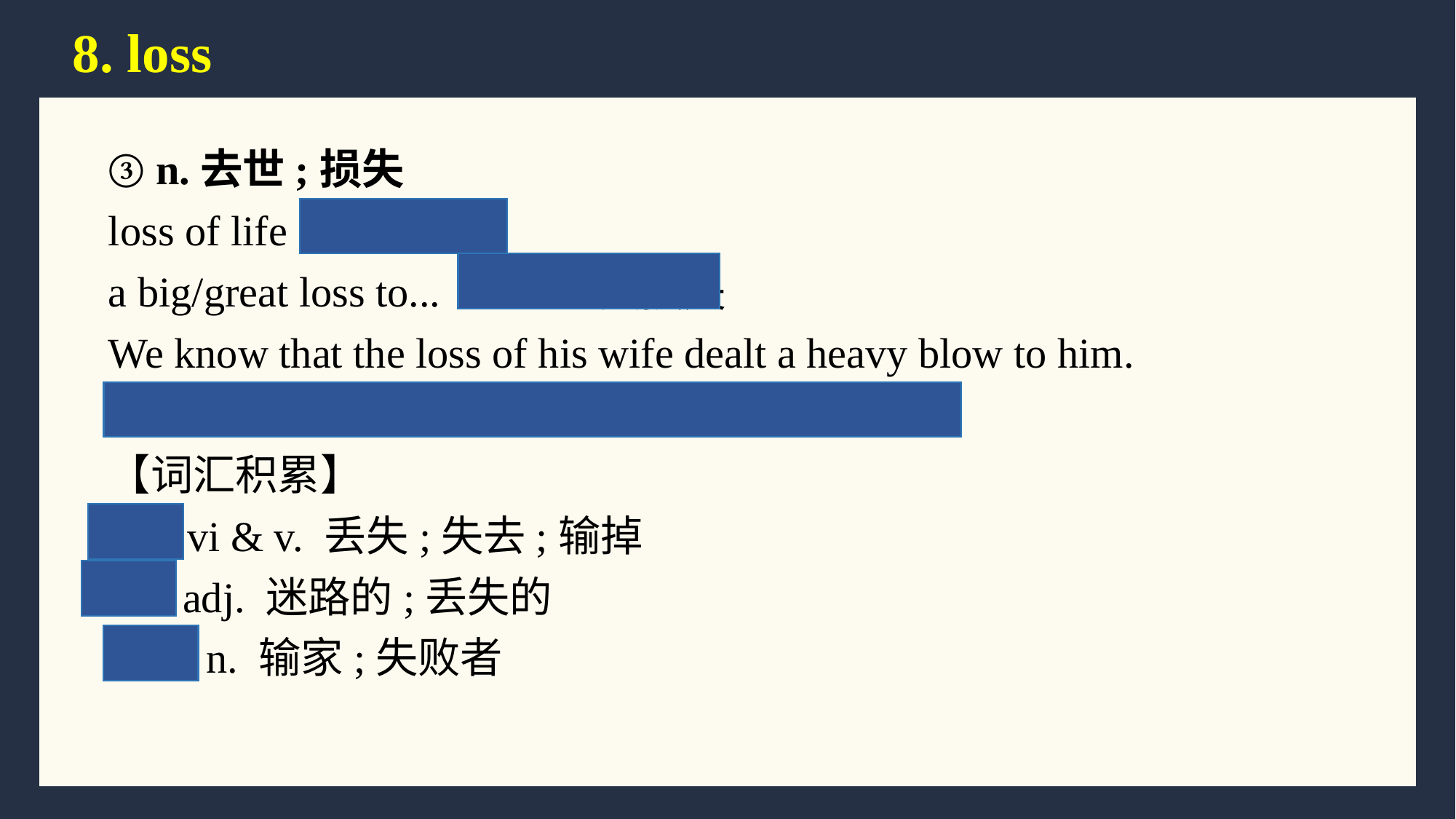

# 8. loss

③ n.去世;损失
loss of life 人员伤亡
a big/great loss to...  …的巨大损失
We know that the loss of his wife dealt a heavy blow to him.
我们知道妻子的离世对他是一个沉重的打击。
【词汇积累】
lose vi & v. 丢失;失去;输掉
lost adj. 迷路的;丢失的
loser n. 输家;失败者